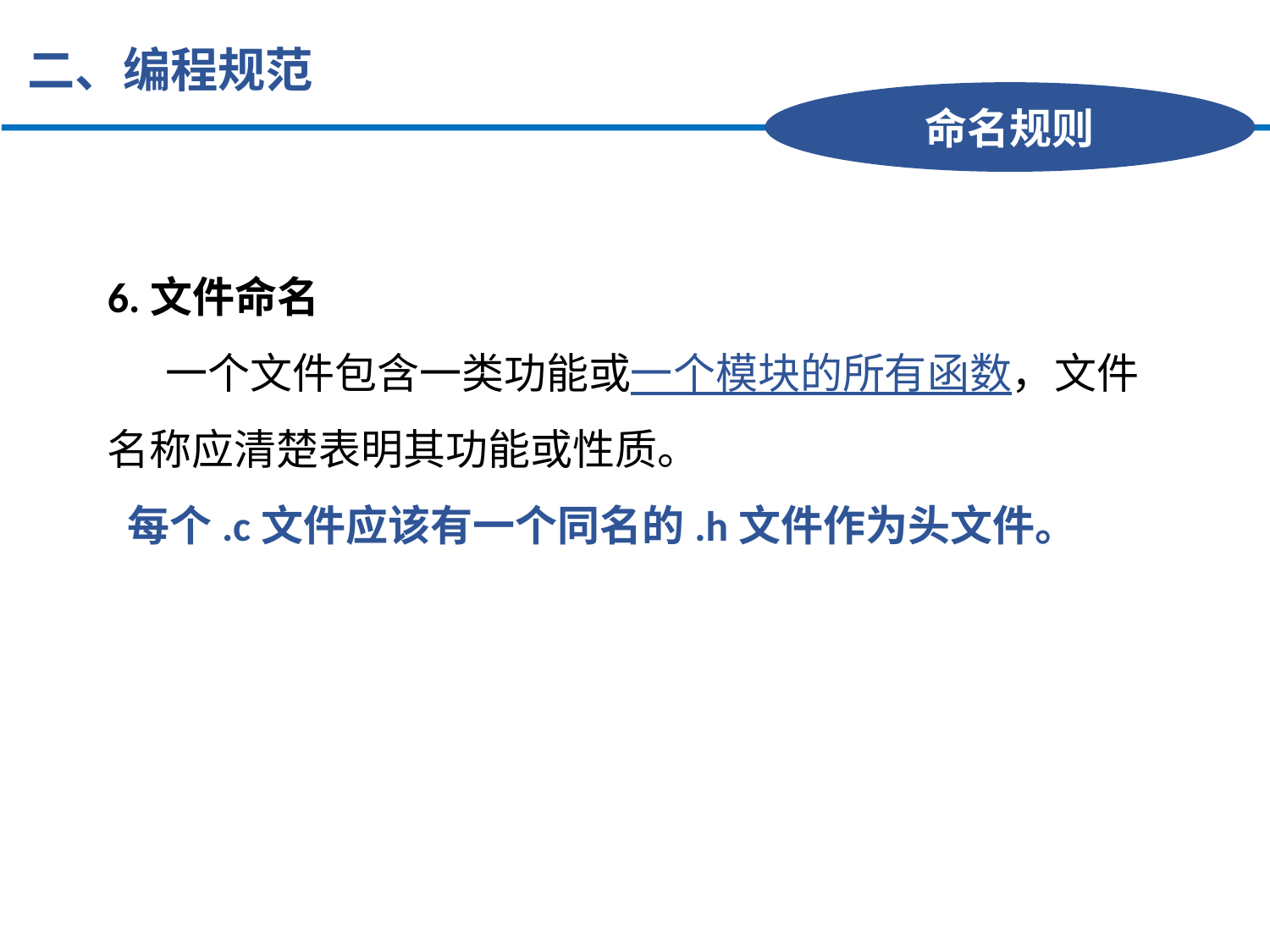

二、编程规范
命名规则

6.文件命名
     一个文件包含一类功能或一个模块的所有函数，文件名称应清楚表明其功能或性质。
 每个.c文件应该有一个同名的.h文件作为头文件。